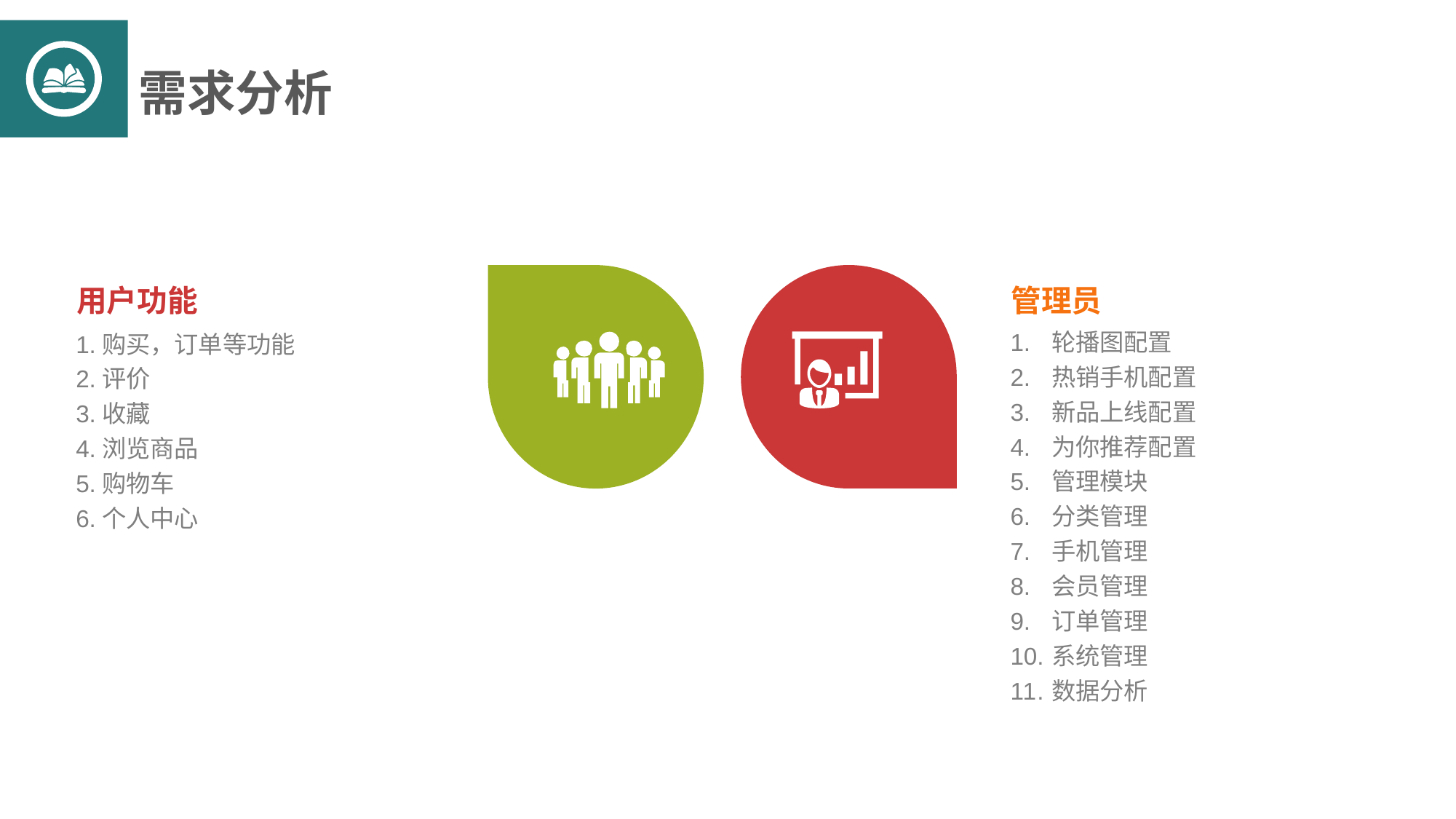

需求分析

用户功能
1.购买，订单等功能
2.评价
3.收藏
4.浏览商品
5.购物车
6.个人中心

管理员
轮播图配置
热销手机配置
新品上线配置
为你推荐配置
管理模块
分类管理
手机管理
会员管理
订单管理
系统管理
数据分析